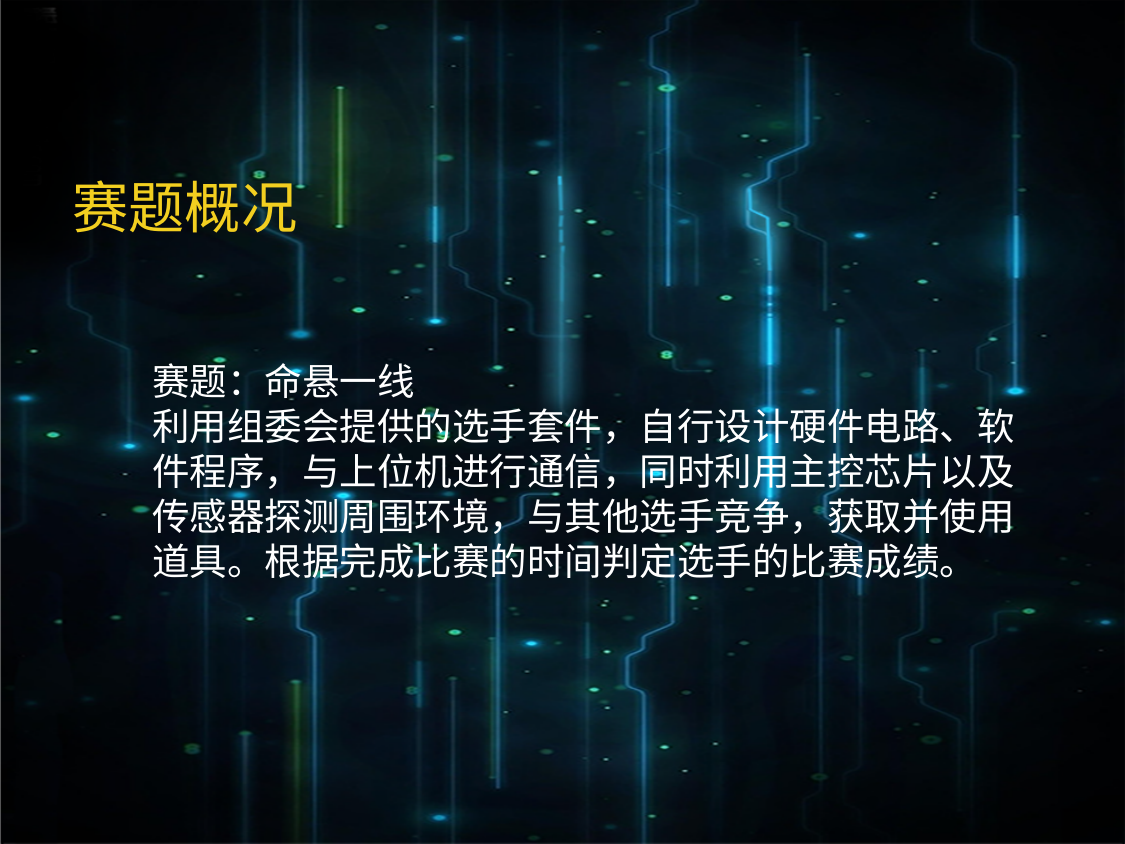

赛题概况
赛题：命悬一线
利用组委会提供的选手套件，自行设计硬件电路、软件程序，与上位机进行通信，同时利用主控芯片以及传感器探测周围环境，与其他选手竞争，获取并使用道具。根据完成比赛的时间判定选手的比赛成绩。